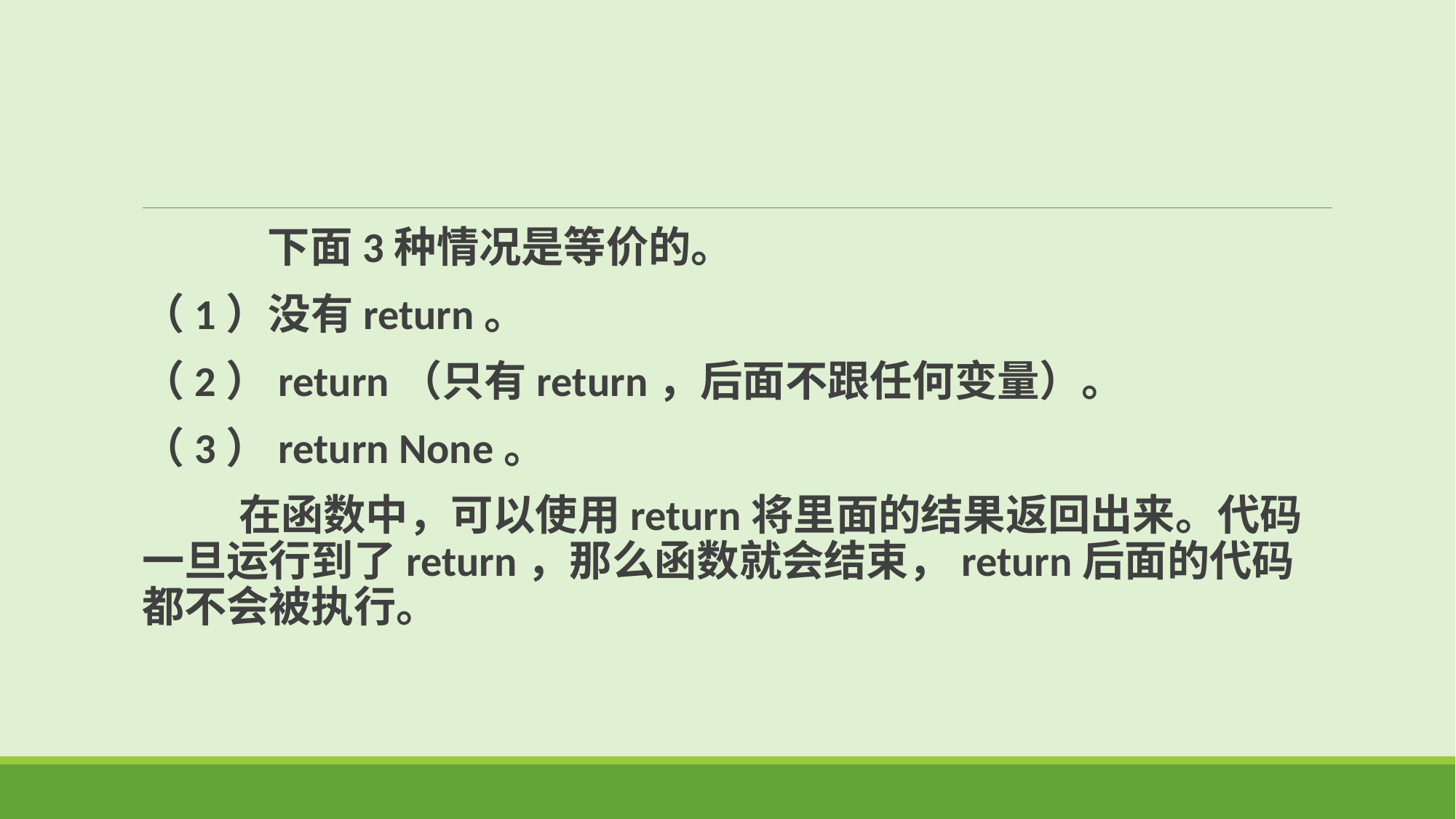

下面3种情况是等价的。
（1）没有return。
（2）return（只有return，后面不跟任何变量）。
（3）return None。
         在函数中，可以使用return将里面的结果返回出来。代码一旦运行到了return，那么函数就会结束，return后面的代码都不会被执行。